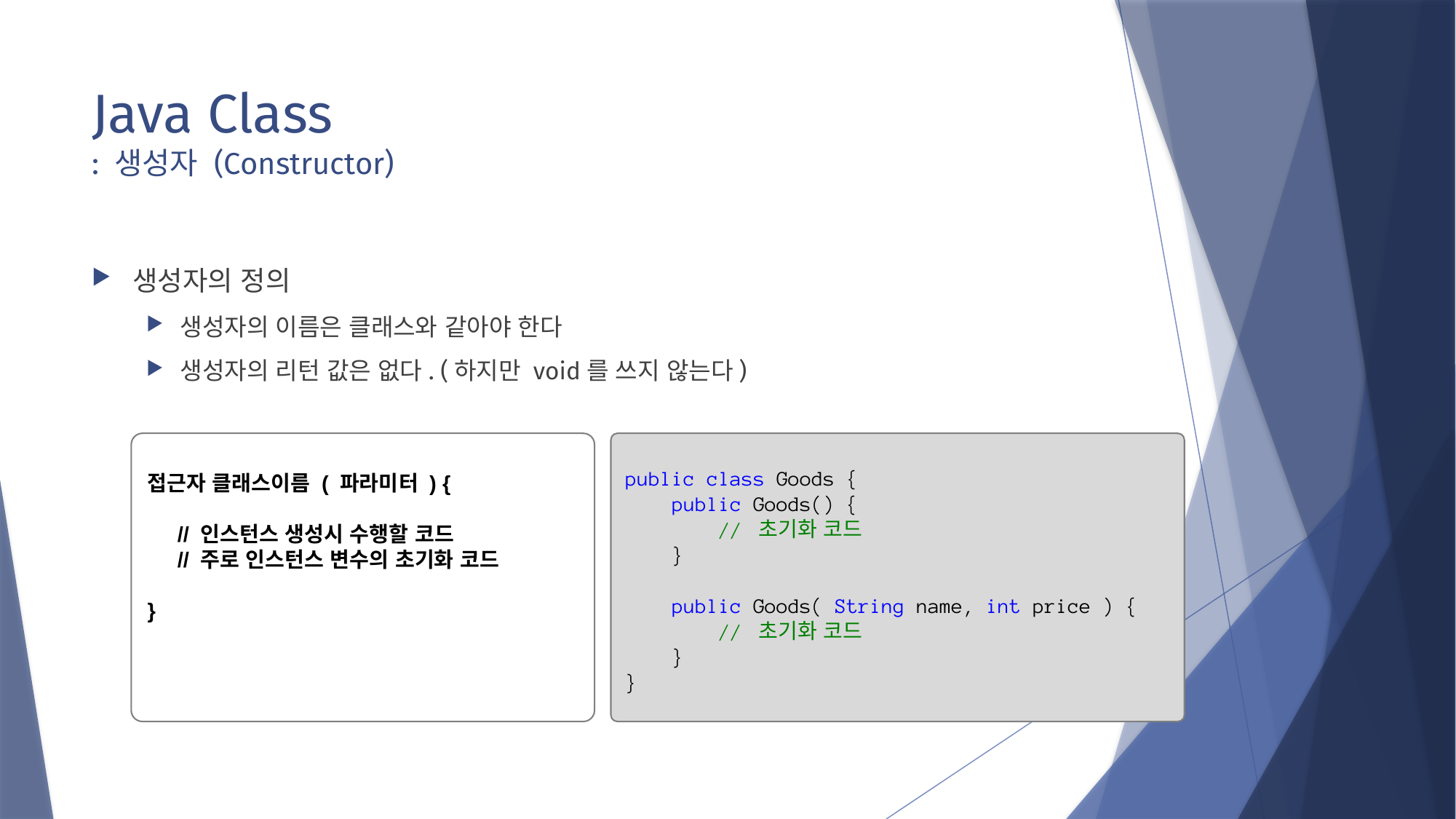

# Java Class : 생성자 (Constructor)
생성자의 정의
생성자의 이름은 클래스와 같아야 한다
생성자의 리턴 값은 없다. (하지만 void를 쓰지 않는다)

접근자 클래스이름 ( 파라미터 ) {

     // 인스턴스 생성시 수행할 코드
     // 주로 인스턴스 변수의 초기화 코드

}

public class Goods {
    public Goods() {
        // 초기화 코드
    }
    public Goods( String name, int price ) {
        // 초기화 코드
    }
}